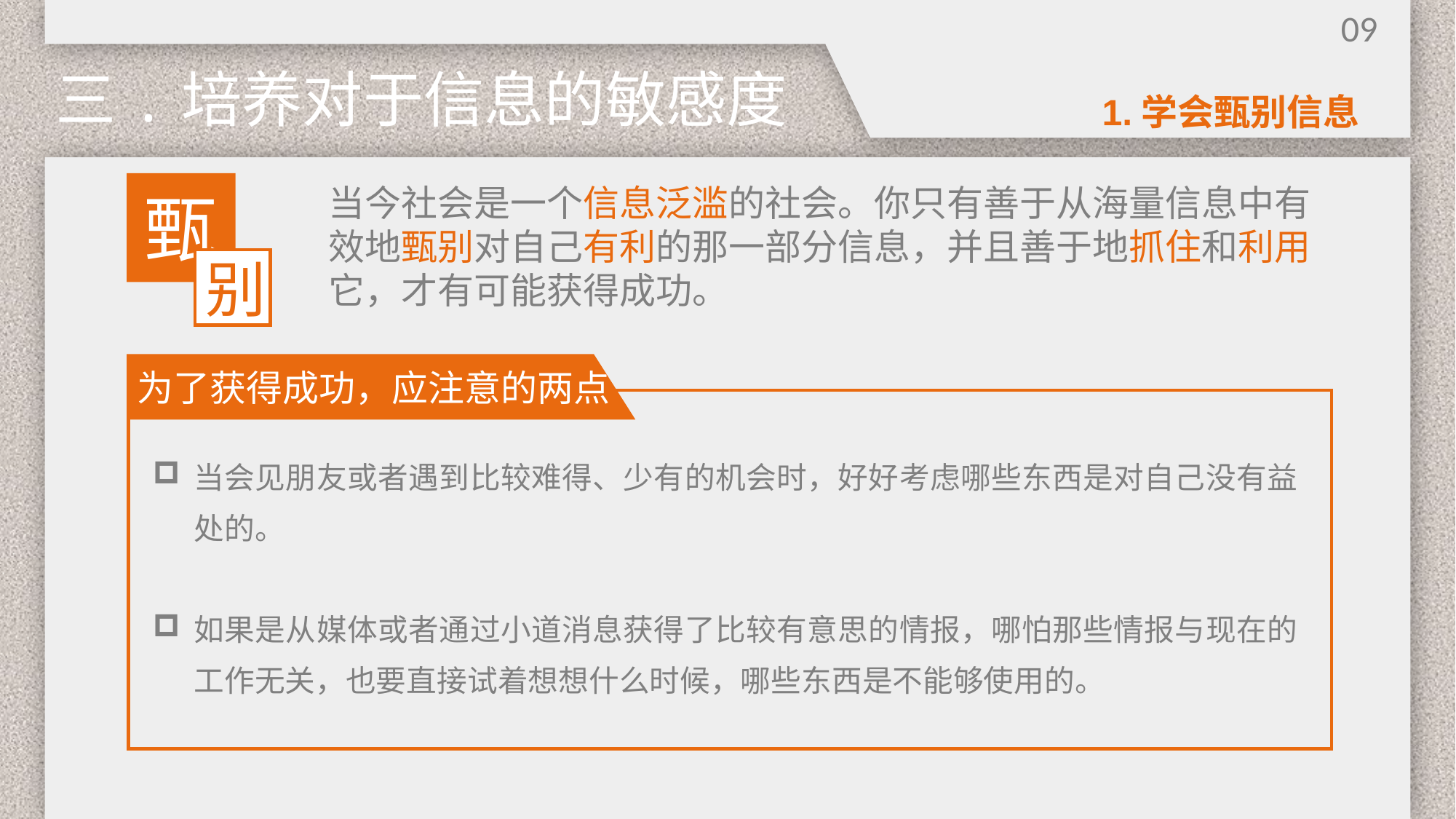

09
三.培养对于信息的敏感度
1.学会甄别信息
甄
别
当今社会是一个信息泛滥的社会。你只有善于从海量信息中有效地甄别对自己有利的那一部分信息，并且善于地抓住和利用它，才有可能获得成功。
为了获得成功，应注意的两点

当会见朋友或者遇到比较难得、少有的机会时，好好考虑哪些东西是对自己没有益处的。

如果是从媒体或者通过小道消息获得了比较有意思的情报，哪怕那些情报与现在的工作无关，也要直接试着想想什么时候，哪些东西是不能够使用的。